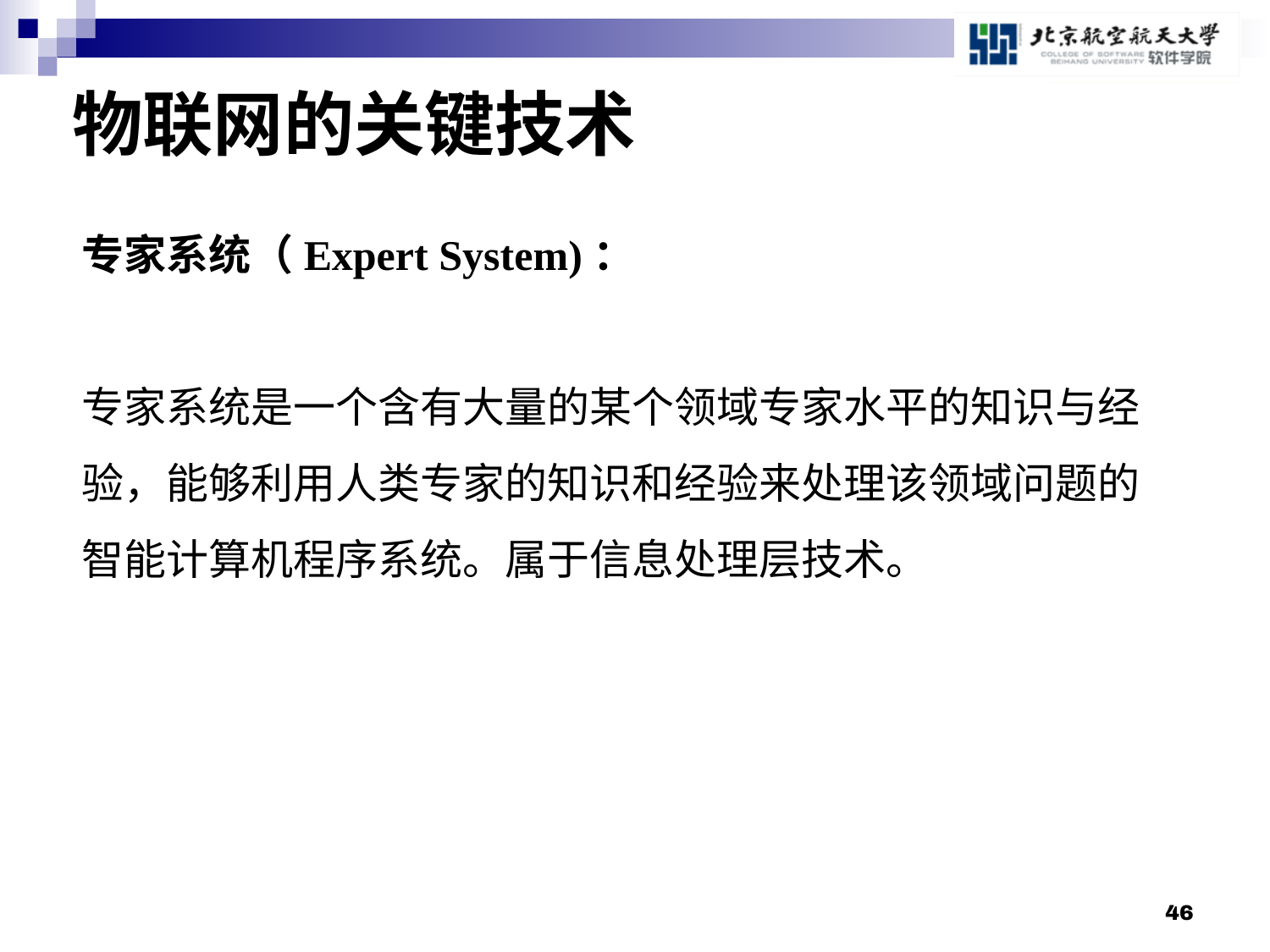

# 物联网的关键技术
专家系统（Expert System)：

专家系统是一个含有大量的某个领域专家水平的知识与经验，能够利用人类专家的知识和经验来处理该领域问题的智能计算机程序系统。属于信息处理层技术。
46